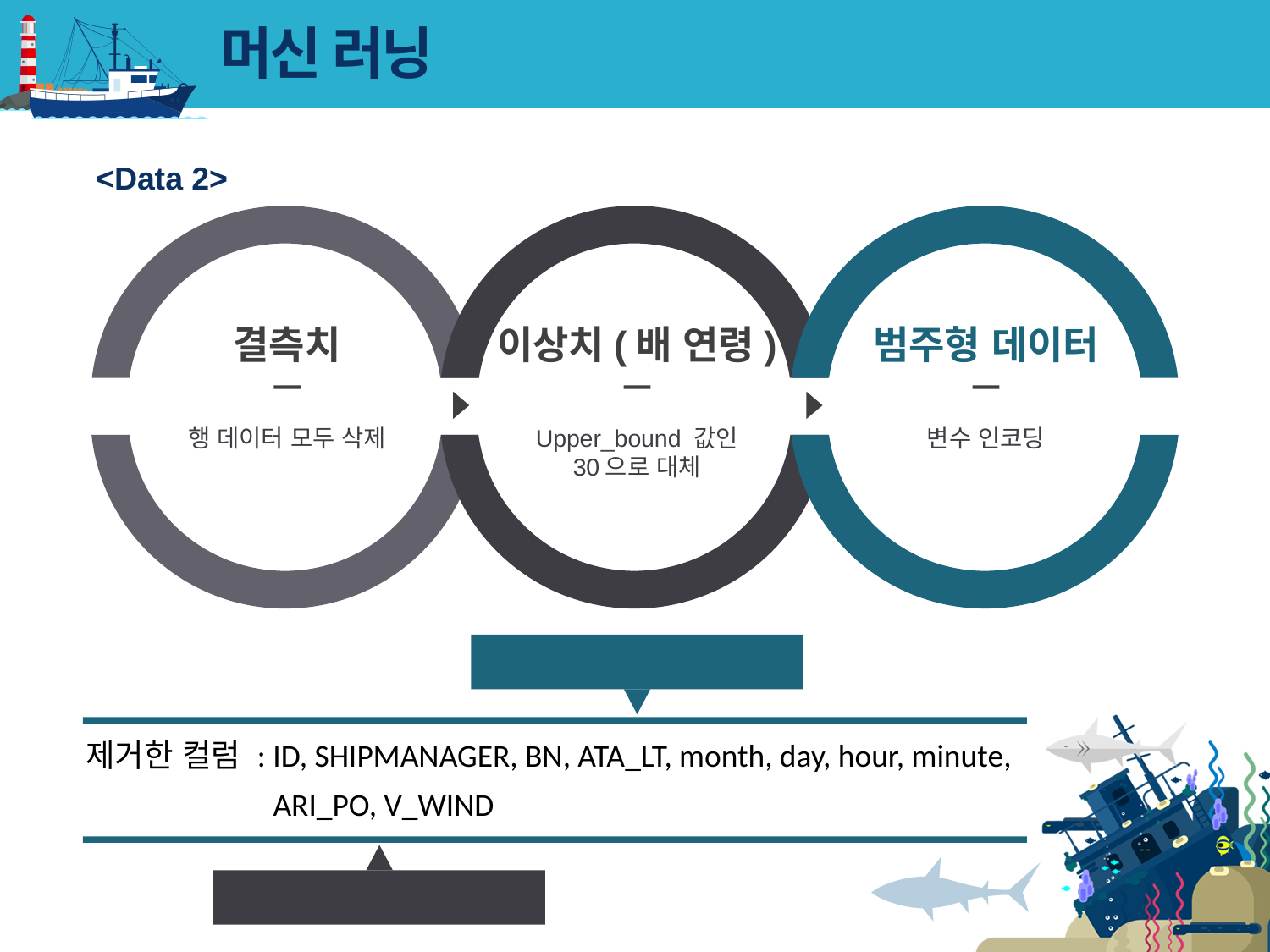

# 머신 러닝
<Data 2>

결측치
이상치(배 연령)
범주형 데이터

행 데이터 모두 삭제
Upper_bound 값인
30으로 대체
변수 인코딩

상관성이 매우 낮음 (0.001 이하)

제거한 컬럼 : ID, SHIPMANAGER, BN, ATA_LT, month, day, hour, minute,

                          ARI_PO, V_WIND

p_value값이 유의수준 이상